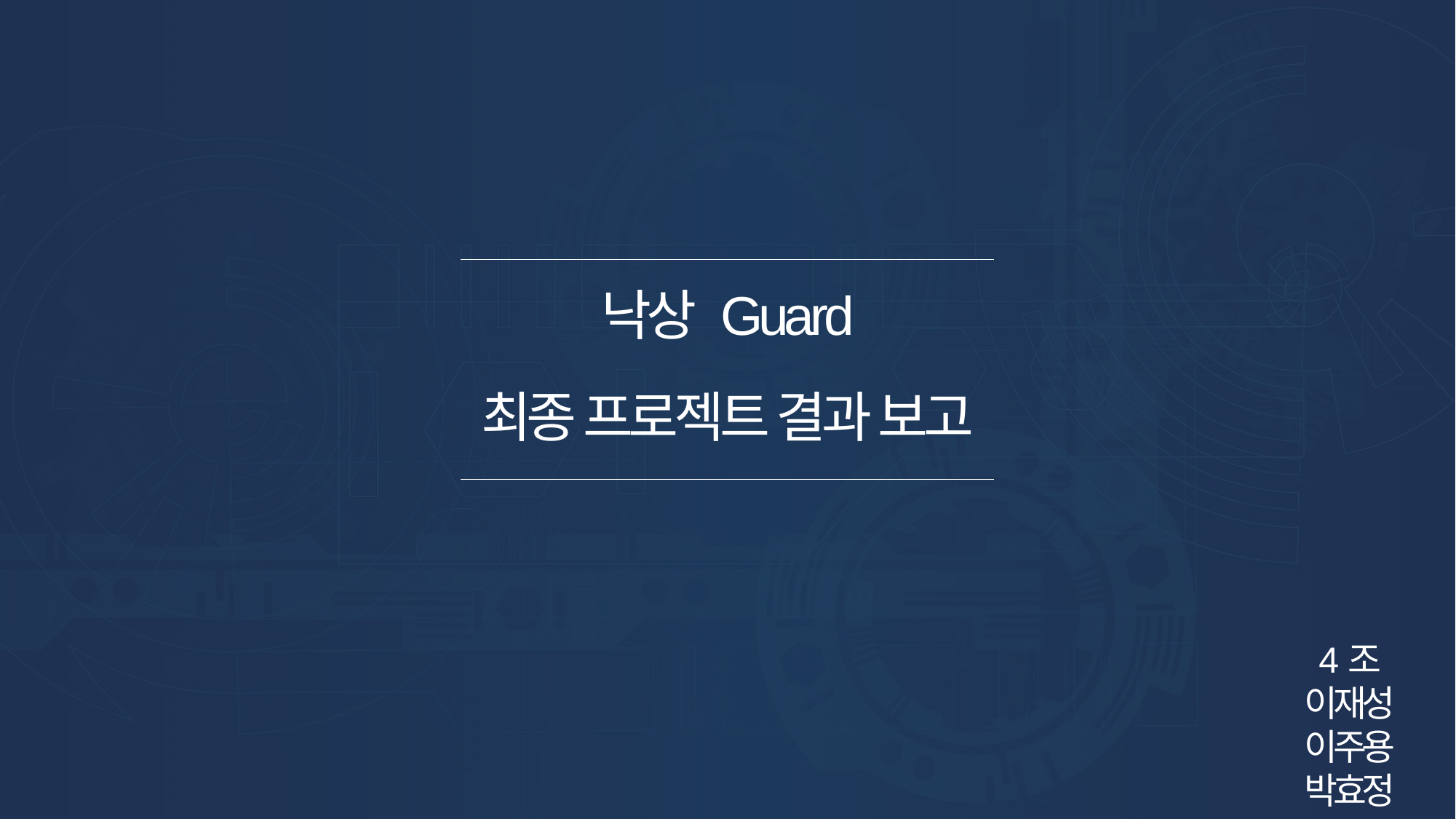

낙상 Guard
최종 프로젝트 결과 보고
4조
이재성
이주용
박효정